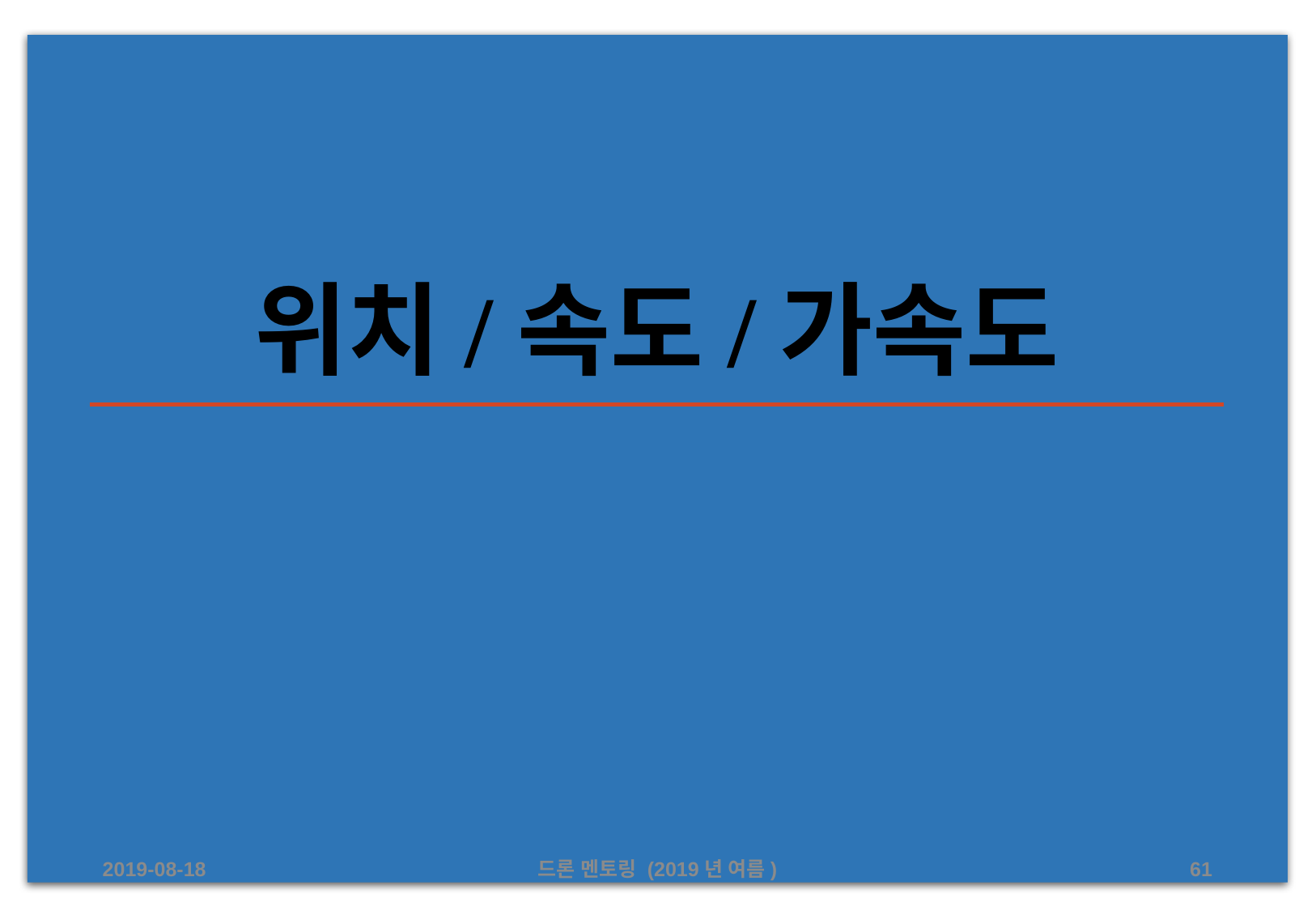

# 위치/속도/가속도

2019-08-18
드론 멘토링 (2019년 여름)
61